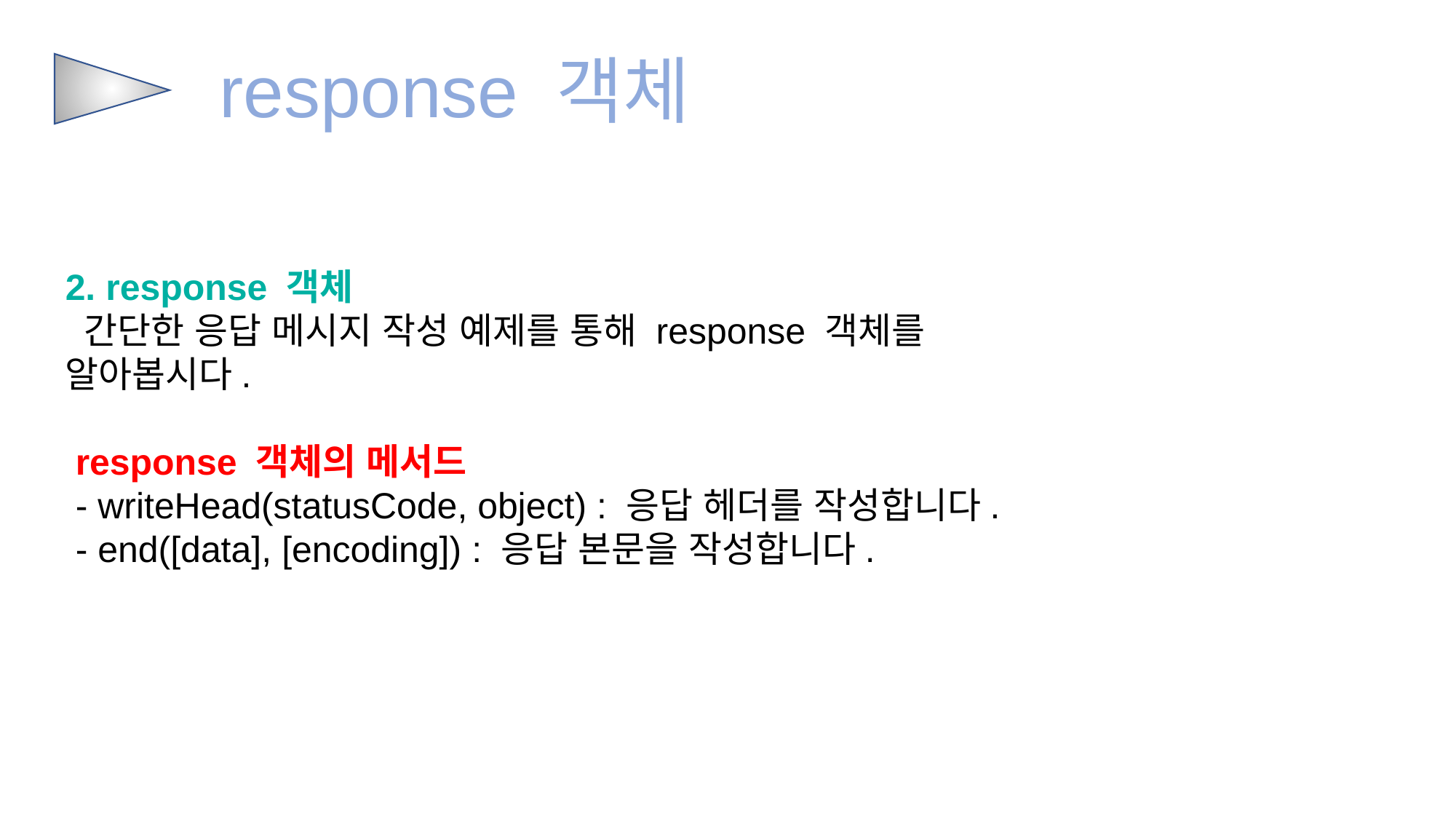

response 객체
2. response 객체
 간단한 응답 메시지 작성 예제를 통해 response 객체를 알아봅시다.

 response 객체의 메서드
 - writeHead(statusCode, object) : 응답 헤더를 작성합니다.
 - end([data], [encoding]) : 응답 본문을 작성합니다.